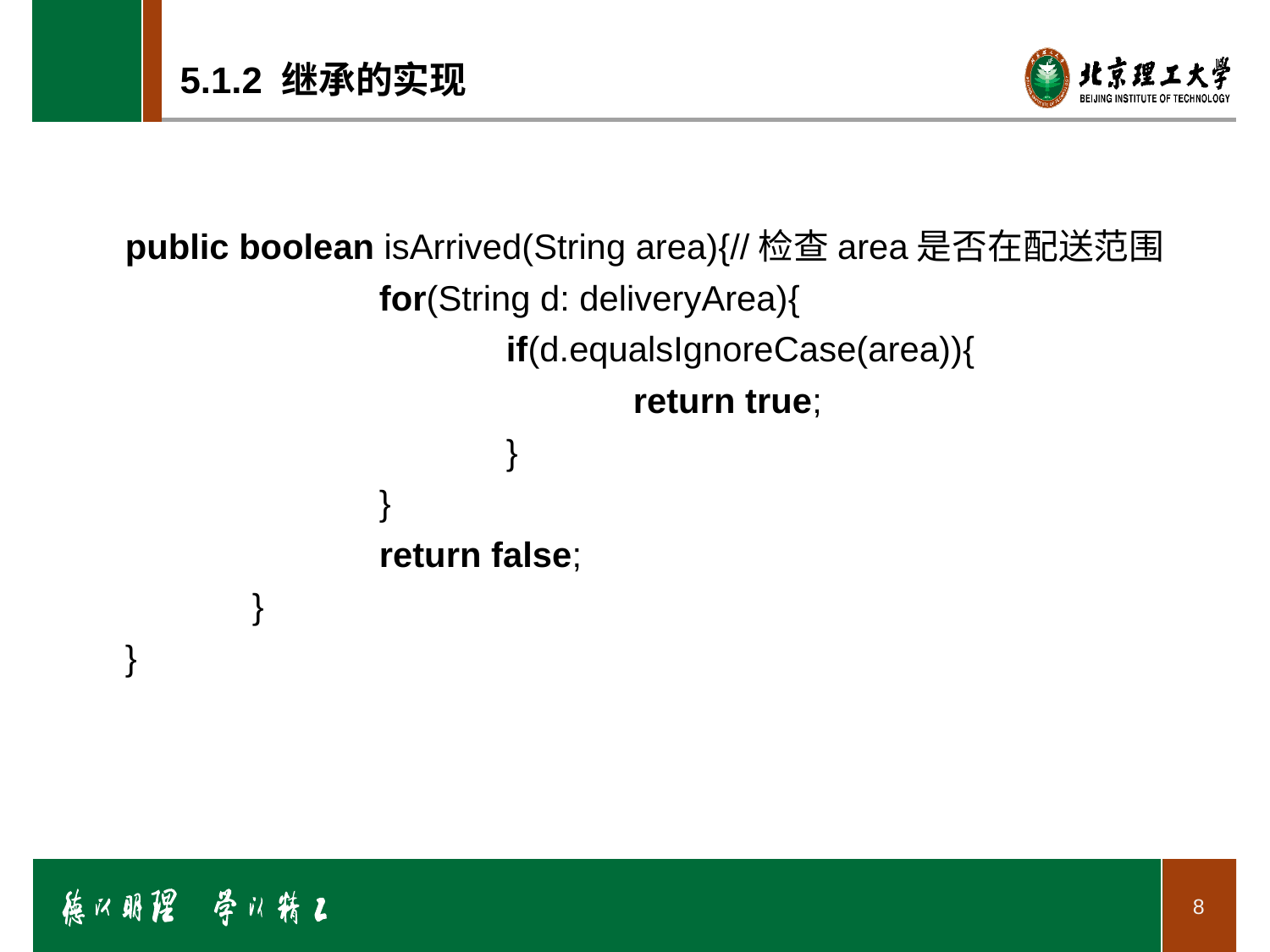

# 5.1.2 继承的实现
public boolean isArrived(String area){//检查area是否在配送范围
		for(String d: deliveryArea){
			if(d.equalsIgnoreCase(area)){
				return true;
			}
		}
		return false;
	}
}